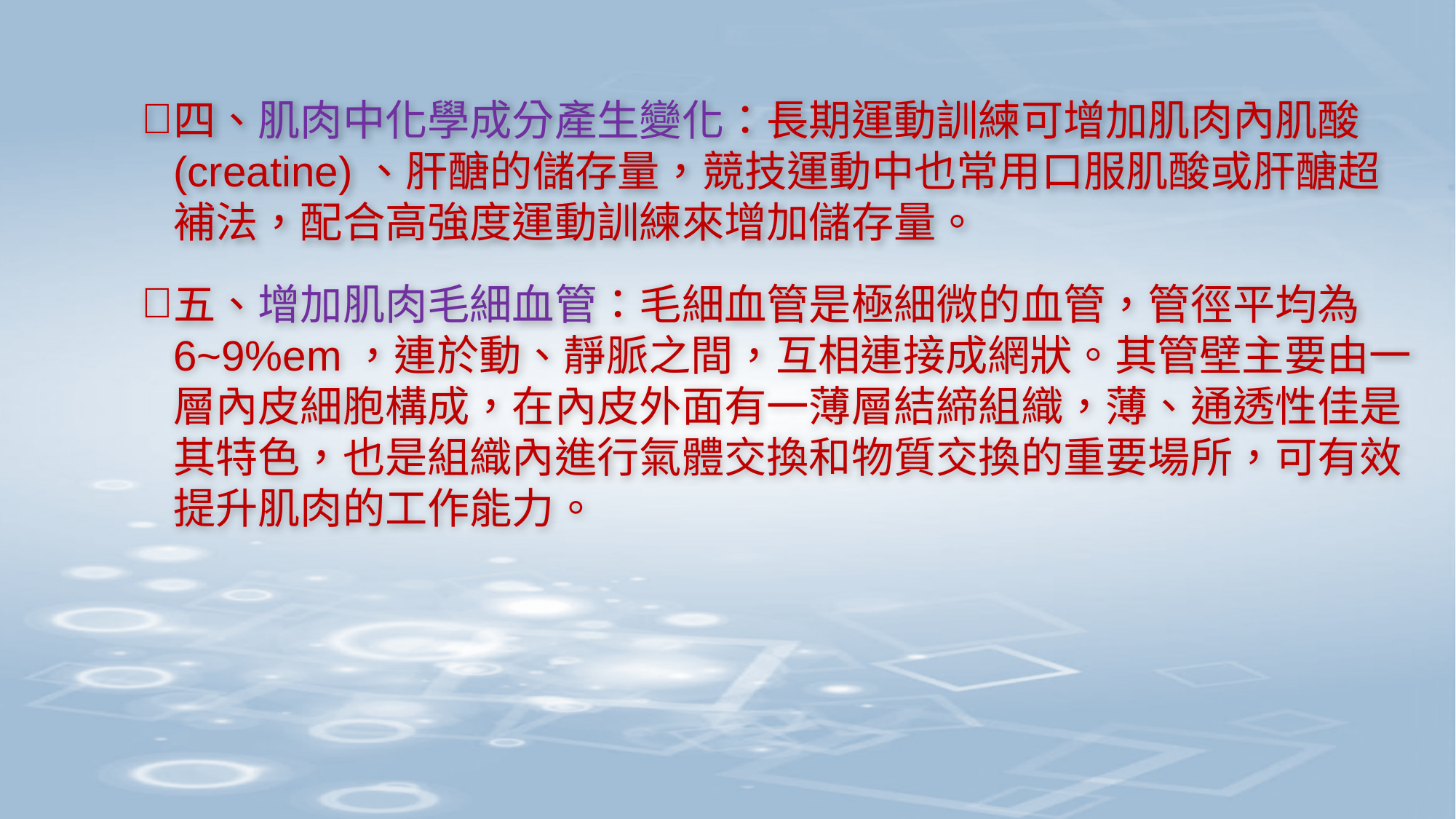

四、肌肉中化學成分產生變化：長期運動訓練可增加肌肉內肌酸(creatine)、肝醣的儲存量，競技運動中也常用口服肌酸或肝醣超補法，配合高強度運動訓練來增加儲存量。

五、增加肌肉毛細血管：毛細血管是極細微的血管，管徑平均為6~9%em，連於動、靜脈之間，互相連接成網狀。其管壁主要由一層內皮細胞構成，在內皮外面有一薄層結締組織，薄、通透性佳是其特色，也是組織內進行氣體交換和物質交換的重要場所，可有效提升肌肉的工作能力。